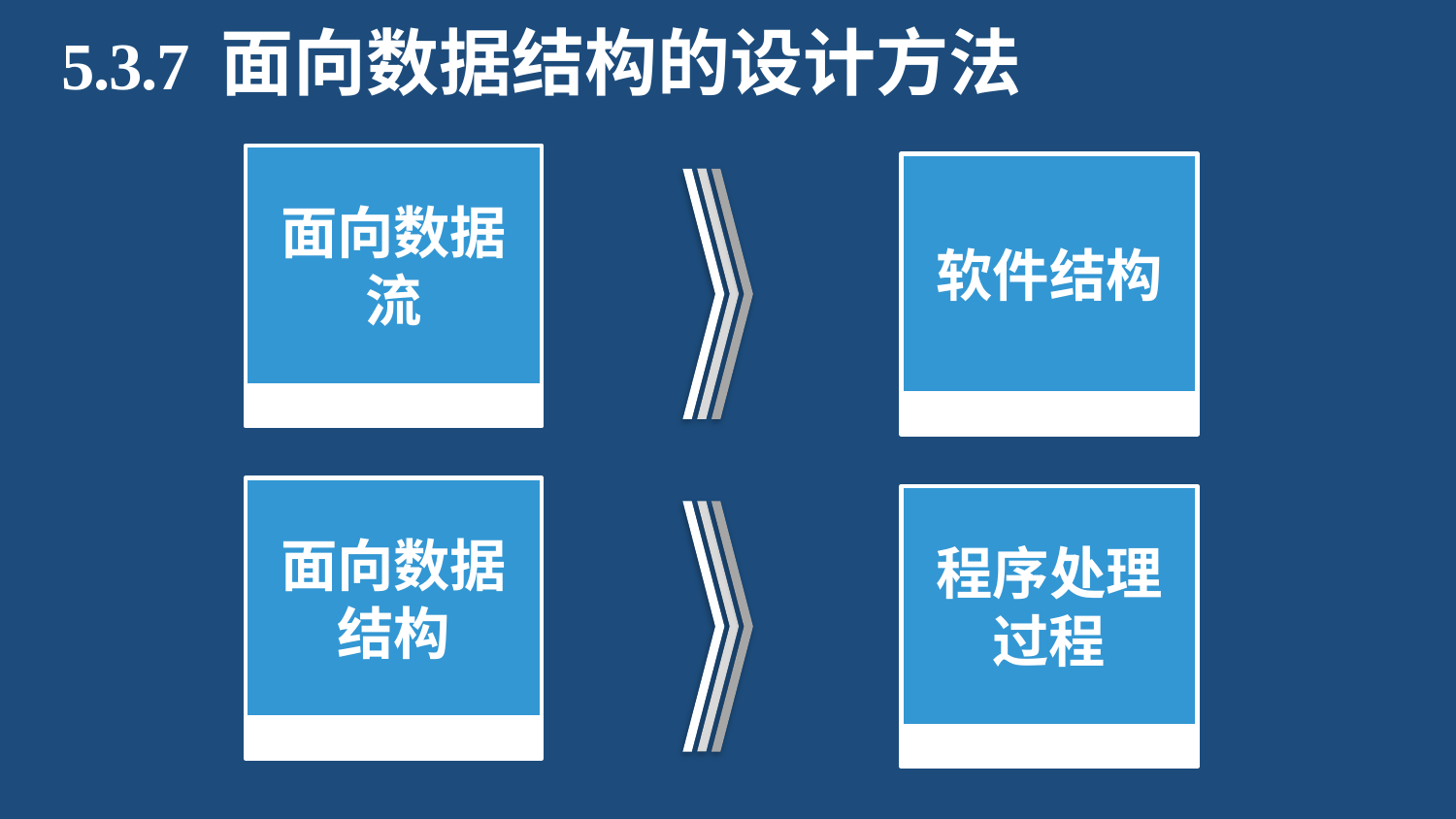

5.3.7 面向数据结构的设计方法
面向数据流

软件结构

面向数据结构

程序处理过程